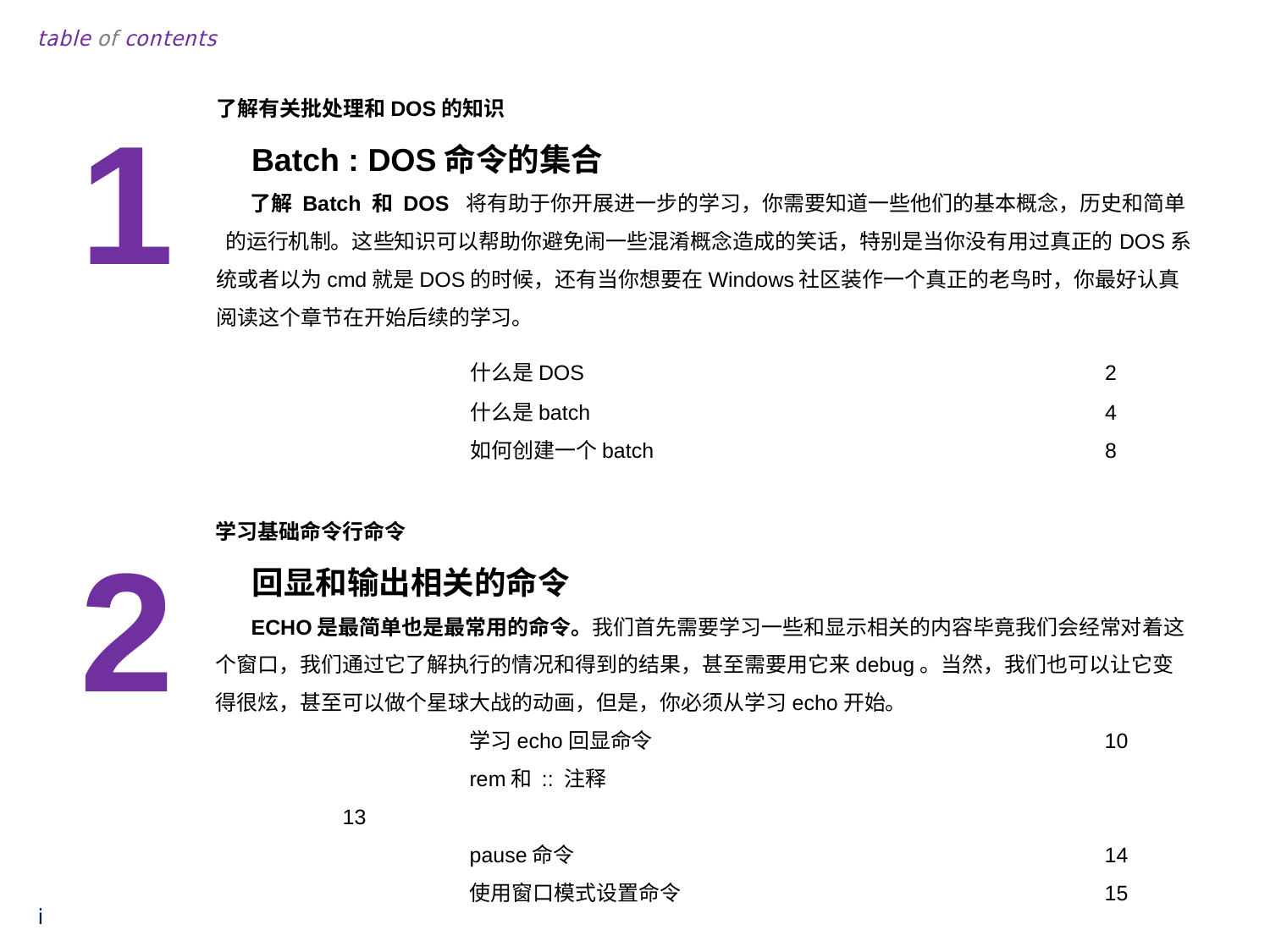

table of contents
了解有关批处理和DOS的知识
    Batch : DOS命令的集合
      了解 Batch 和 DOS  将有助于你开展进一步的学习，你需要知道一些他们的基本概念，历史和简单    的运行机制。这些知识可以帮助你避免闹一些混淆概念造成的笑话，特别是当你没有用过真正的DOS系统或者以为cmd就是DOS的时候，还有当你想要在Windows社区装作一个真正的老鸟时，你最好认真阅读这个章节在开始后续的学习。
		什么是DOS					2
		什么是batch					4
		如何创建一个batch				8
1
学习基础命令行命令
    回显和输出相关的命令
      ECHO是最简单也是最常用的命令。我们首先需要学习一些和显示相关的内容毕竟我们会经常对着这个窗口，我们通过它了解执行的情况和得到的结果，甚至需要用它来debug。当然，我们也可以让它变得很炫，甚至可以做个星球大战的动画，但是，你必须从学习echo开始。
		学习echo回显命令			  	10
		rem和 :: 注释					13
		pause命令					14
		使用窗口模式设置命令				15
2
i